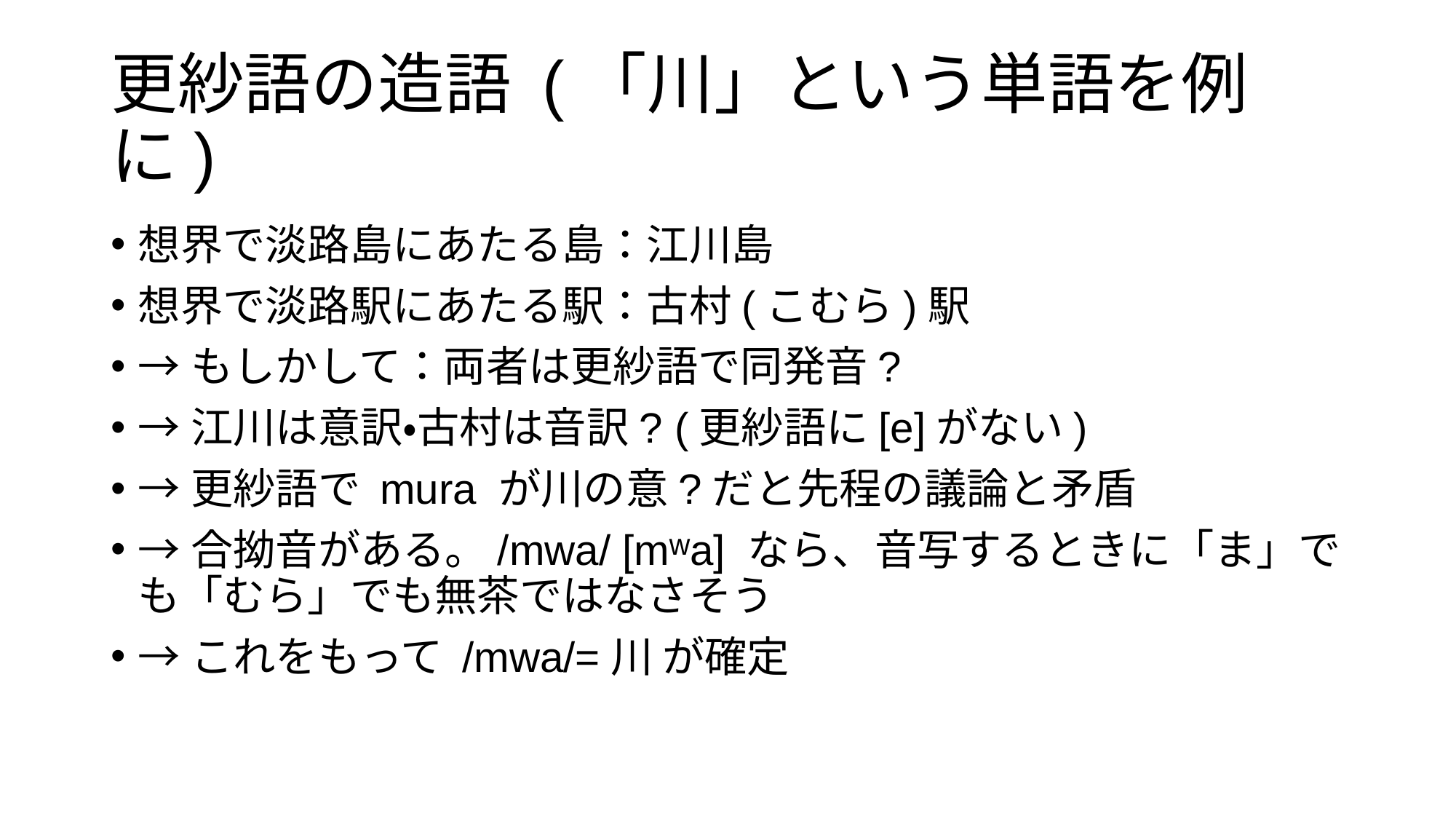

# 更紗語の造語 (「川」という単語を例に)
想界で淡路島にあたる島：江川島
想界で淡路駅にあたる駅：古村(こむら)駅
→もしかして：両者は更紗語で同発音?
→江川は意訳・古村は音訳? (更紗語に[e]がない)
→更紗語で mura が川の意?だと先程の議論と矛盾
→合拗音がある。/mwa/ [mʷa] なら、音写するときに「ま」でも「むら」でも無茶ではなさそう
→これをもって /mwa/=川 が確定